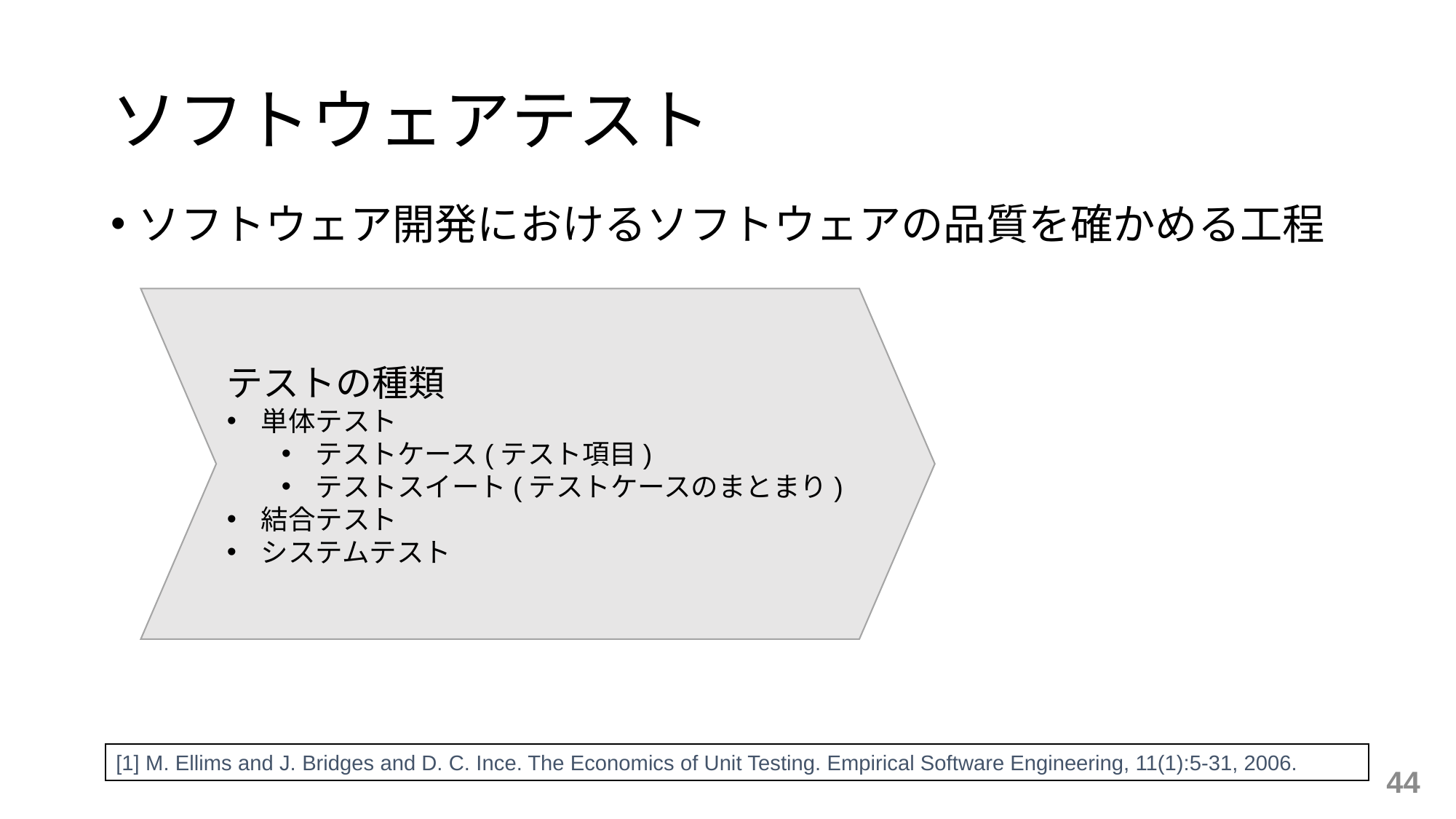

# ソフトウェアテスト
ソフトウェア開発におけるソフトウェアの品質を確かめる工程
テストの種類
単体テスト
テストケース(テスト項目)
テストスイート(テストケースのまとまり)
結合テスト
システムテスト
[1] M. Ellims and J. Bridges and D. C. Ince. The Economics of Unit Testing. Empirical Software Engineering, 11(1):5-31, 2006.
44